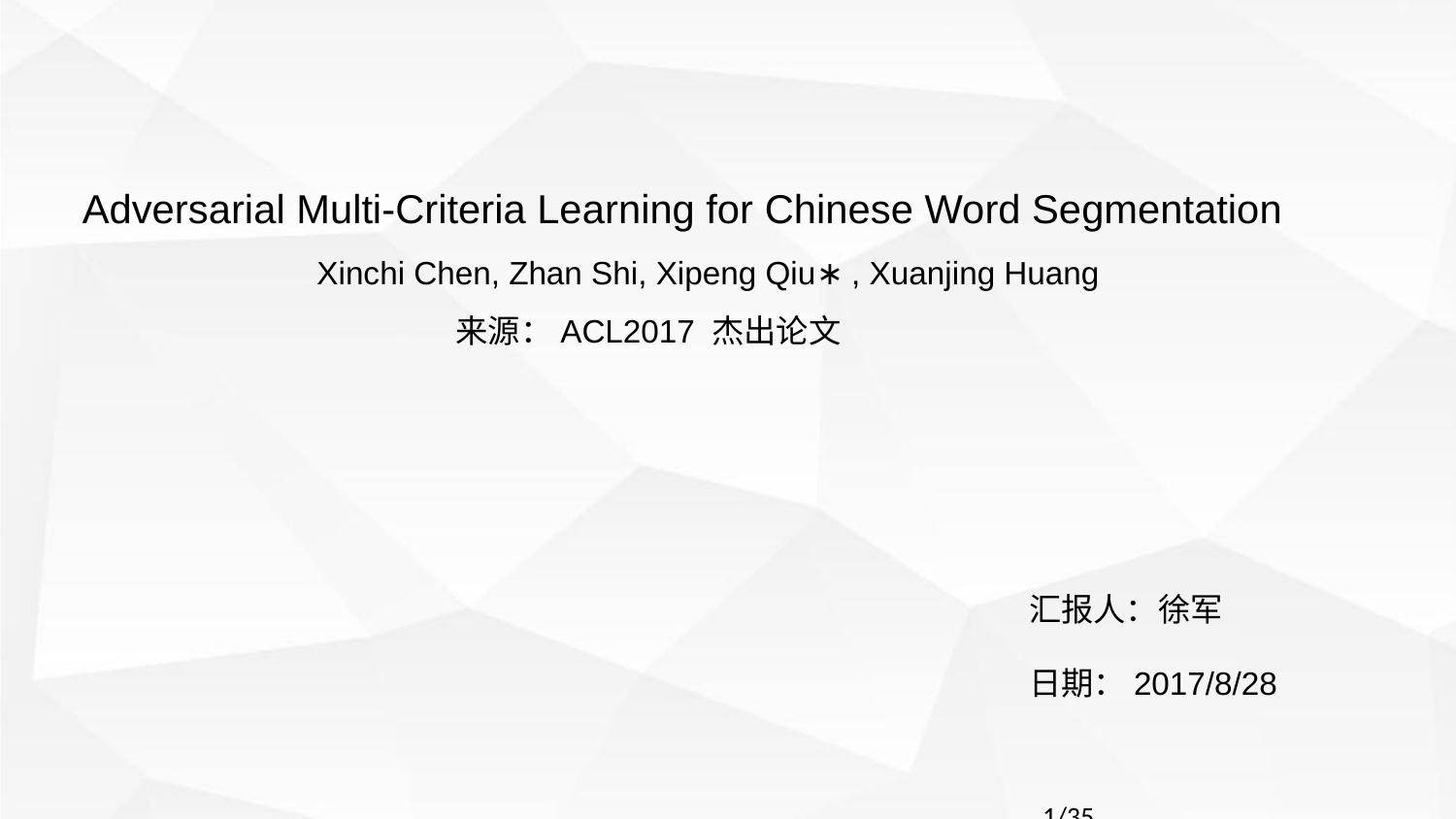

Adversarial Multi-Criteria Learning for Chinese Word Segmentation
Xinchi Chen, Zhan Shi, Xipeng Qiu∗ , Xuanjing Huang
来源：ACL2017 杰出论文
汇报人：徐军
日期：2017/8/28
		1/35